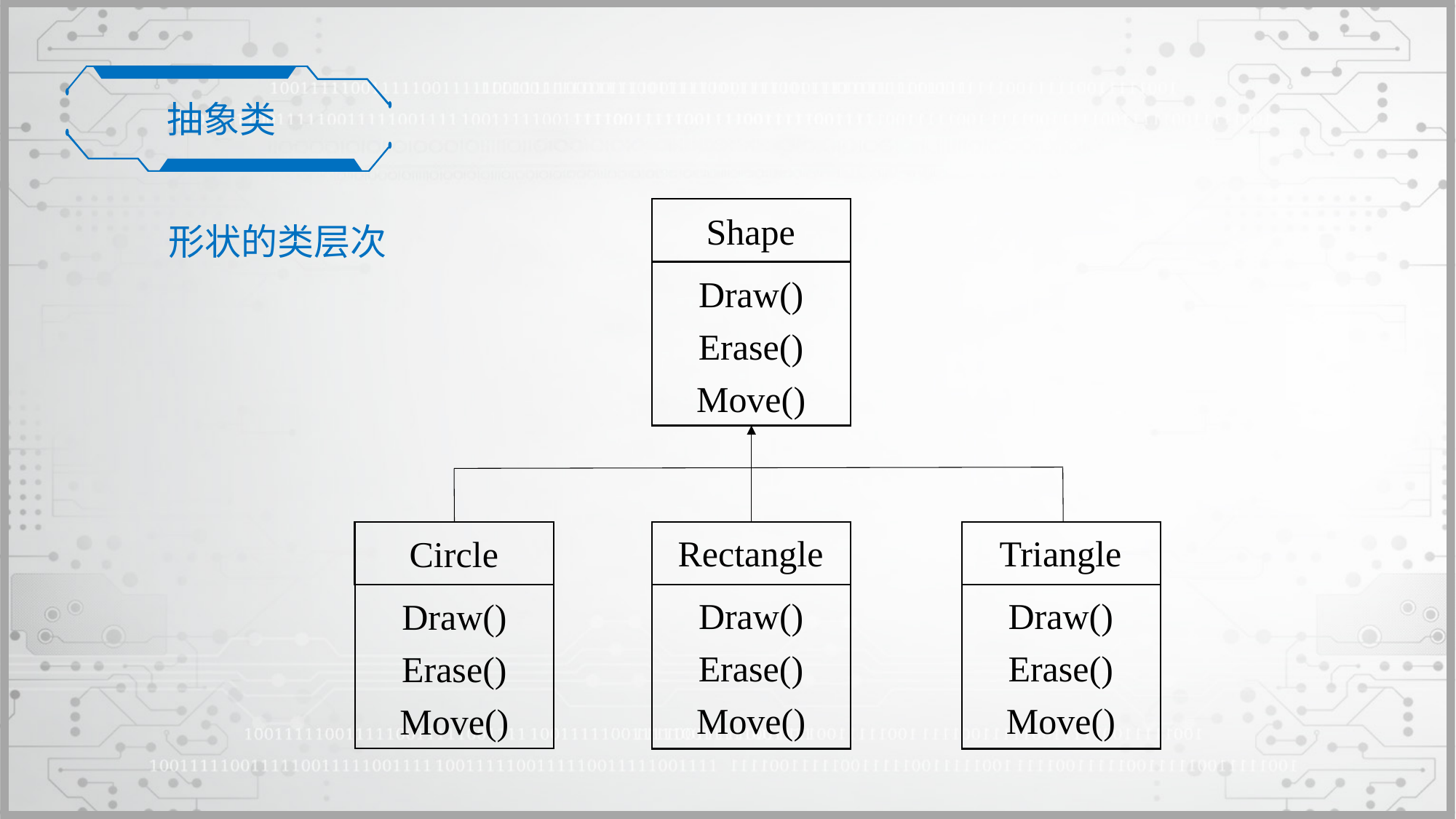

抽象类
Shape

Draw()
Erase()
Move()

Rectangle

Draw()
Erase()
Move()

Triangle

Draw()
Erase()
Move()

Circle

Draw()
Erase()
Move()

形状的类层次